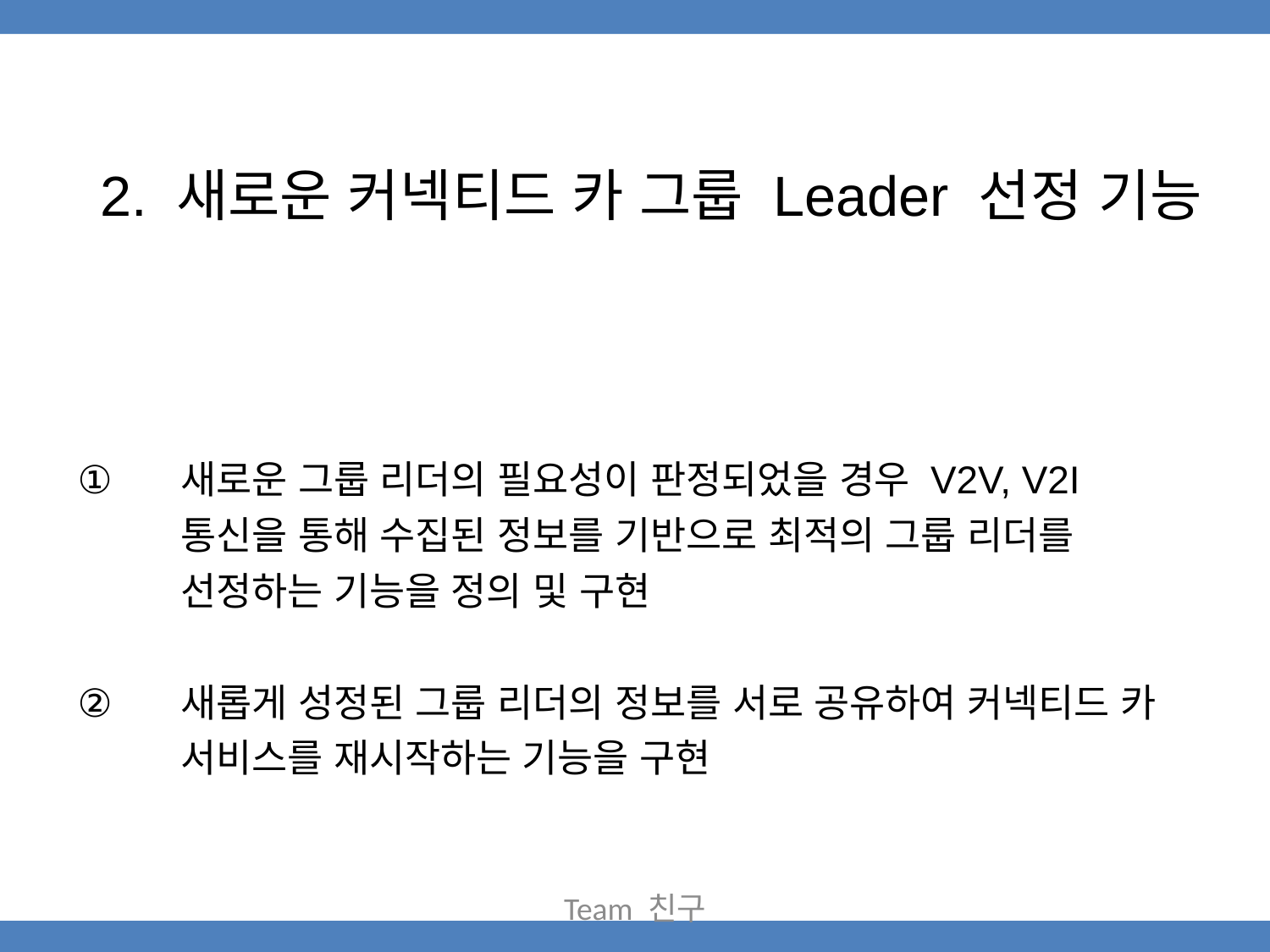

# 2. 새로운 커넥티드 카 그룹 Leader 선정 기능
새로운 그룹 리더의 필요성이 판정되었을 경우 V2V, V2I 통신을 통해 수집된 정보를 기반으로 최적의 그룹 리더를 선정하는 기능을 정의 및 구현

새롭게 성정된 그룹 리더의 정보를 서로 공유하여 커넥티드 카 서비스를 재시작하는 기능을 구현
Team 친구